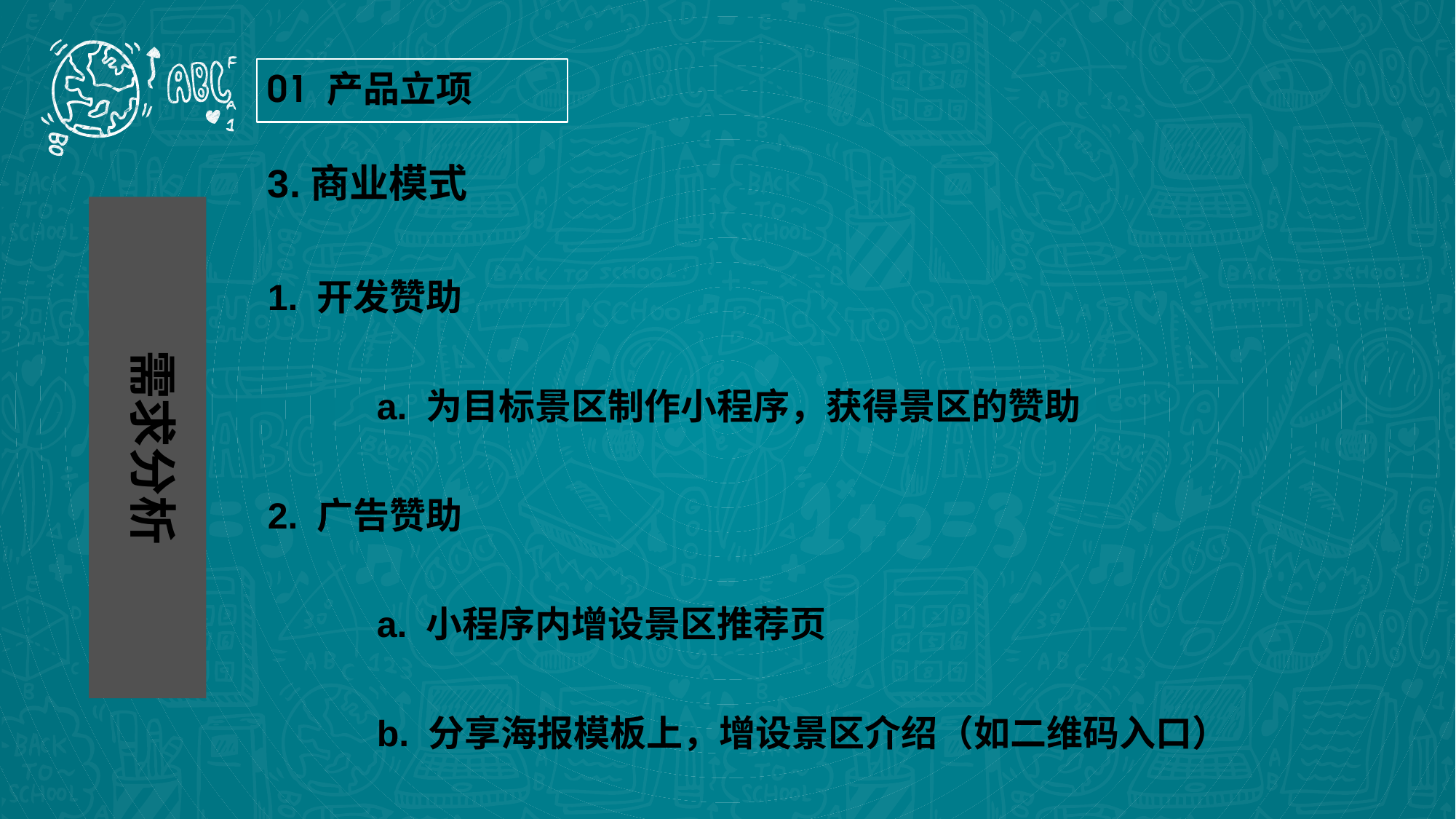

01 产品立项
3.商业模式

1. 开发赞助

	a. 为目标景区制作小程序，获得景区的赞助

2. 广告赞助

	a. 小程序内增设景区推荐页

	b. 分享海报模板上，增设景区介绍（如二维码入口）

需求分析